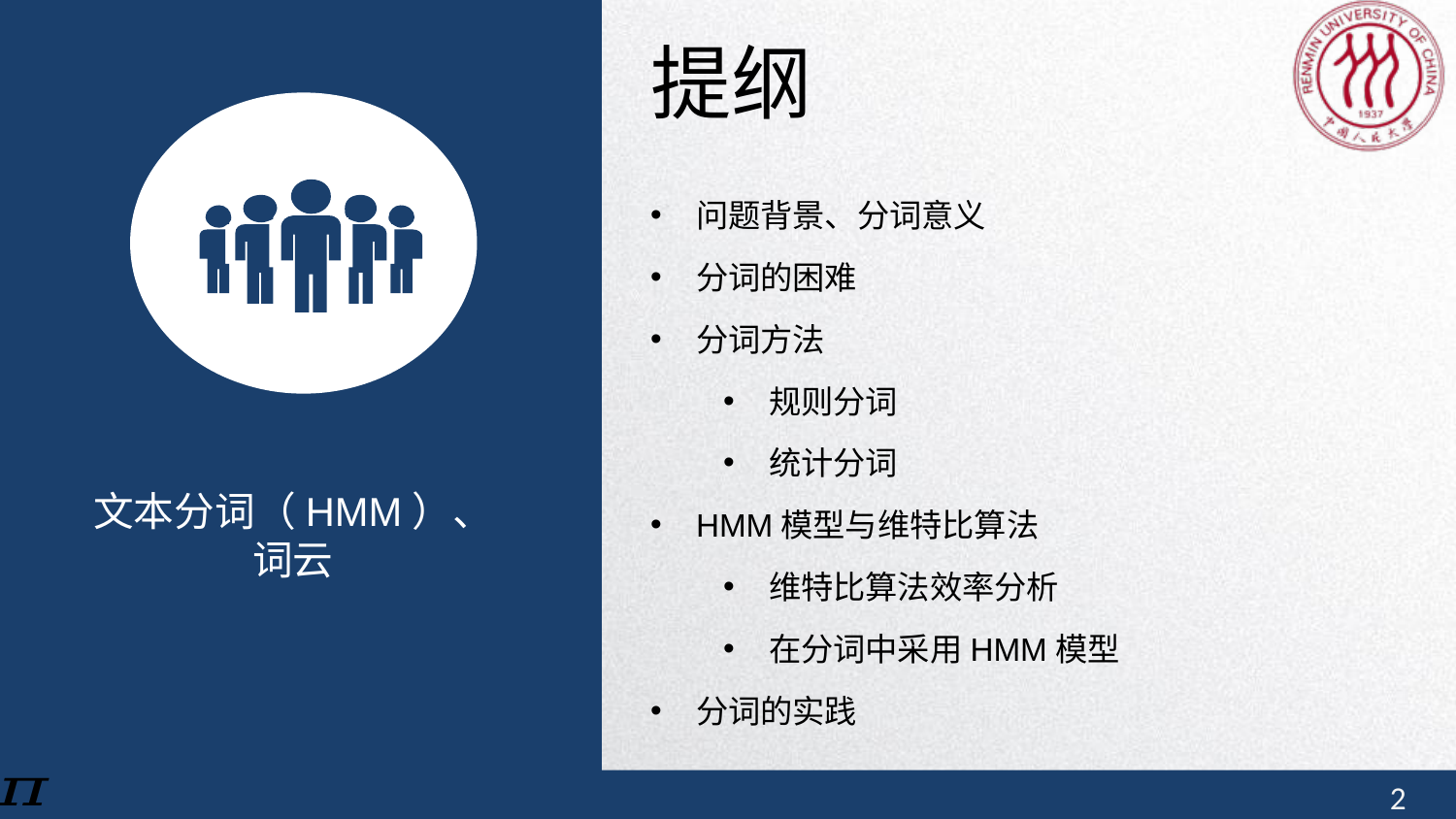

提纲

问题背景、分词意义
分词的困难
分词方法
规则分词
统计分词
HMM模型与维特比算法
维特比算法效率分析
在分词中采用HMM模型
分词的实践
文本分词（HMM）、词云